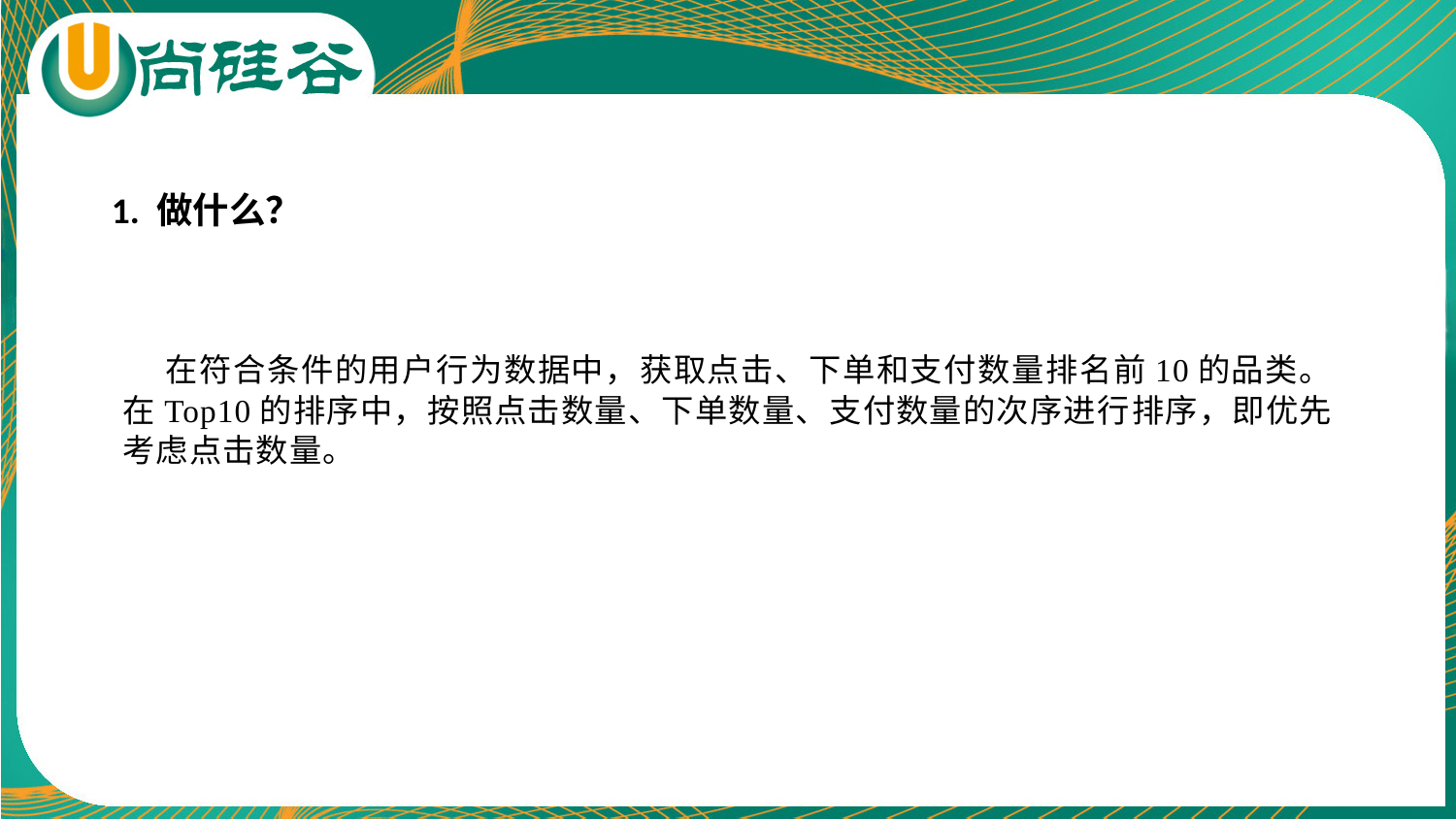

1. 做什么？
在符合条件的用户行为数据中，获取点击、下单和支付数量排名前10的品类。在Top10的排序中，按照点击数量、下单数量、支付数量的次序进行排序，即优先考虑点击数量。